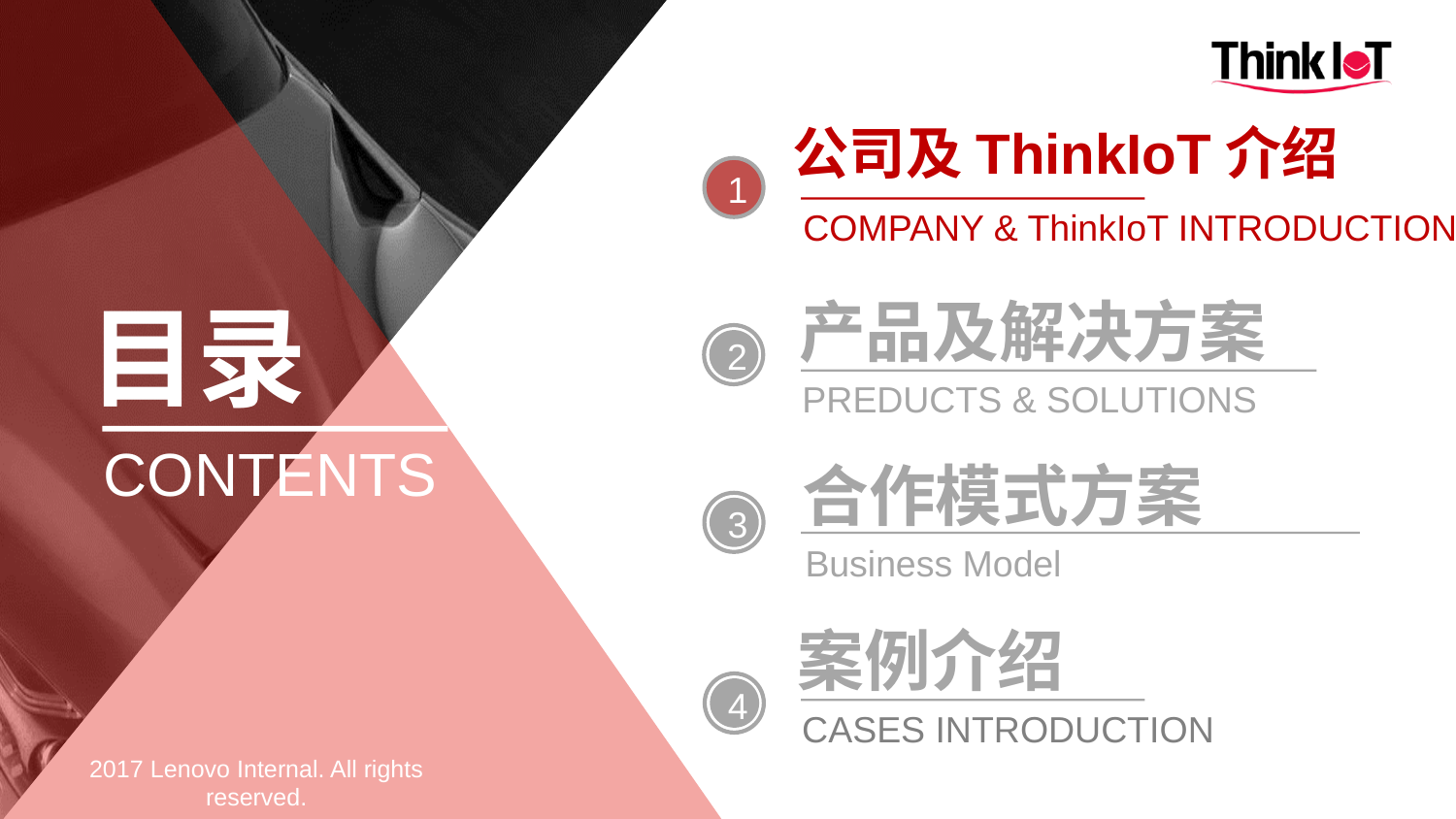

公司及ThinkIoT介绍

1

COMPANY & ThinkIoT INTRODUCTION
目录
产品及解决方案

2

PREDUCTS & SOLUTIONS

CONTENTS
合作模式方案

3

Business Model
案例介绍

4

CASES INTRODUCTION
2017 Lenovo Internal. All rights reserved.